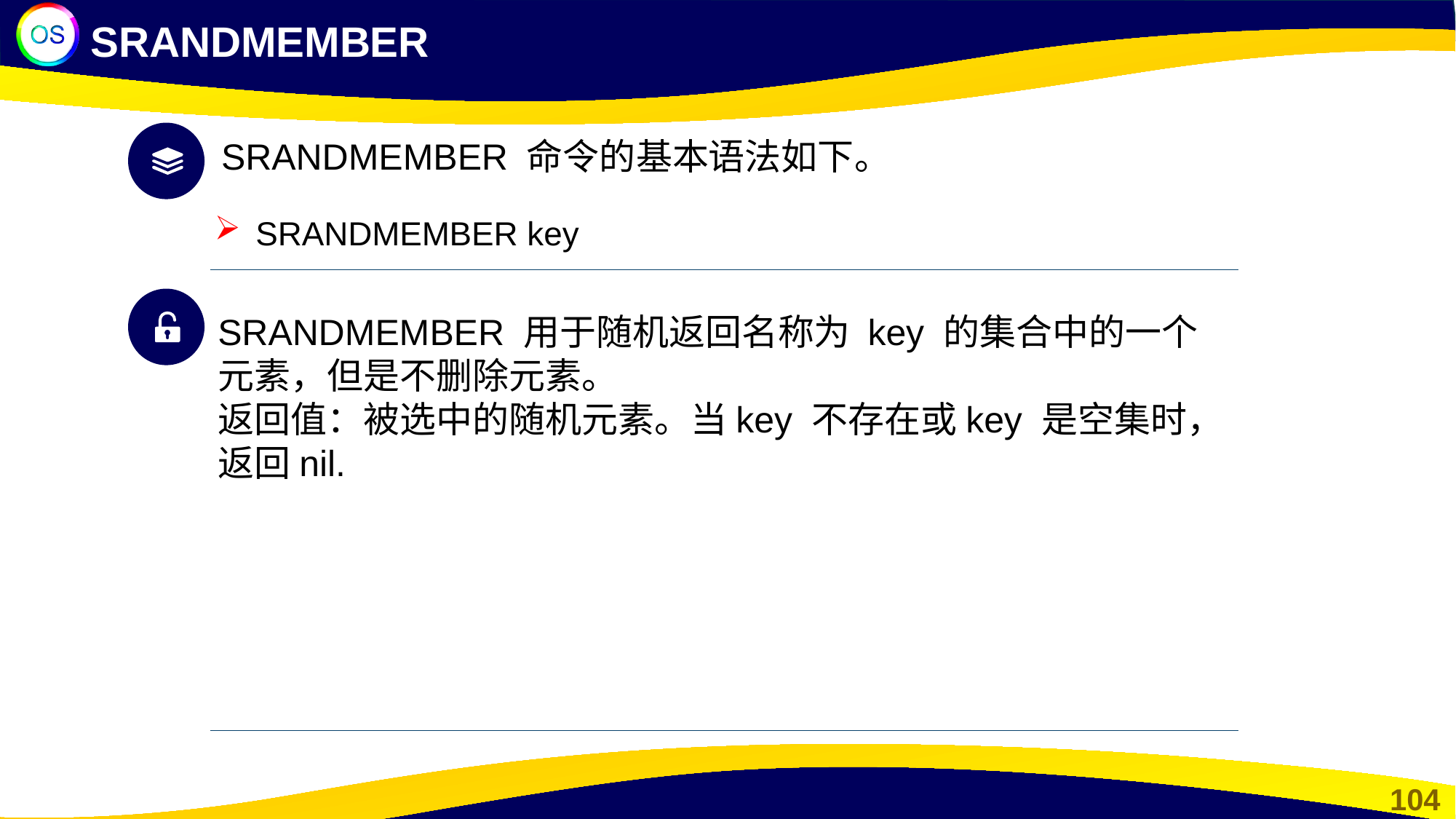

SRANDMEMBER

SRANDMEMBER 命令的基本语法如下。

SRANDMEMBER key

SRANDMEMBER 用于随机返回名称为 key 的集合中的一个元素，但是不删除元素。
返回值：被选中的随机元素。当key 不存在或key 是空集时，返回nil.